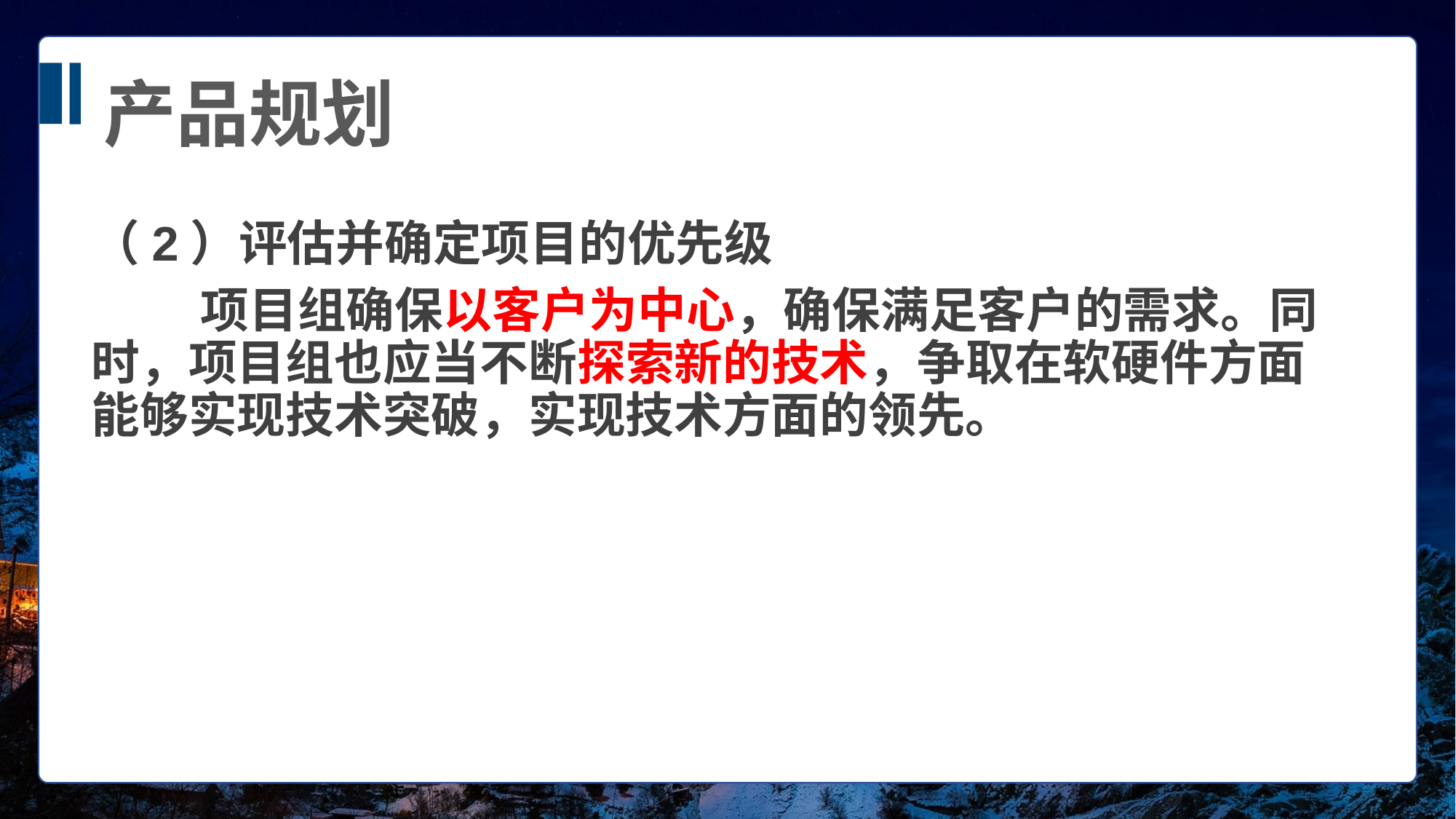

产品规划
（2）评估并确定项目的优先级
	项目组确保以客户为中心，确保满足客户的需求。同时，项目组也应当不断探索新的技术，争取在软硬件方面能够实现技术突破，实现技术方面的领先。